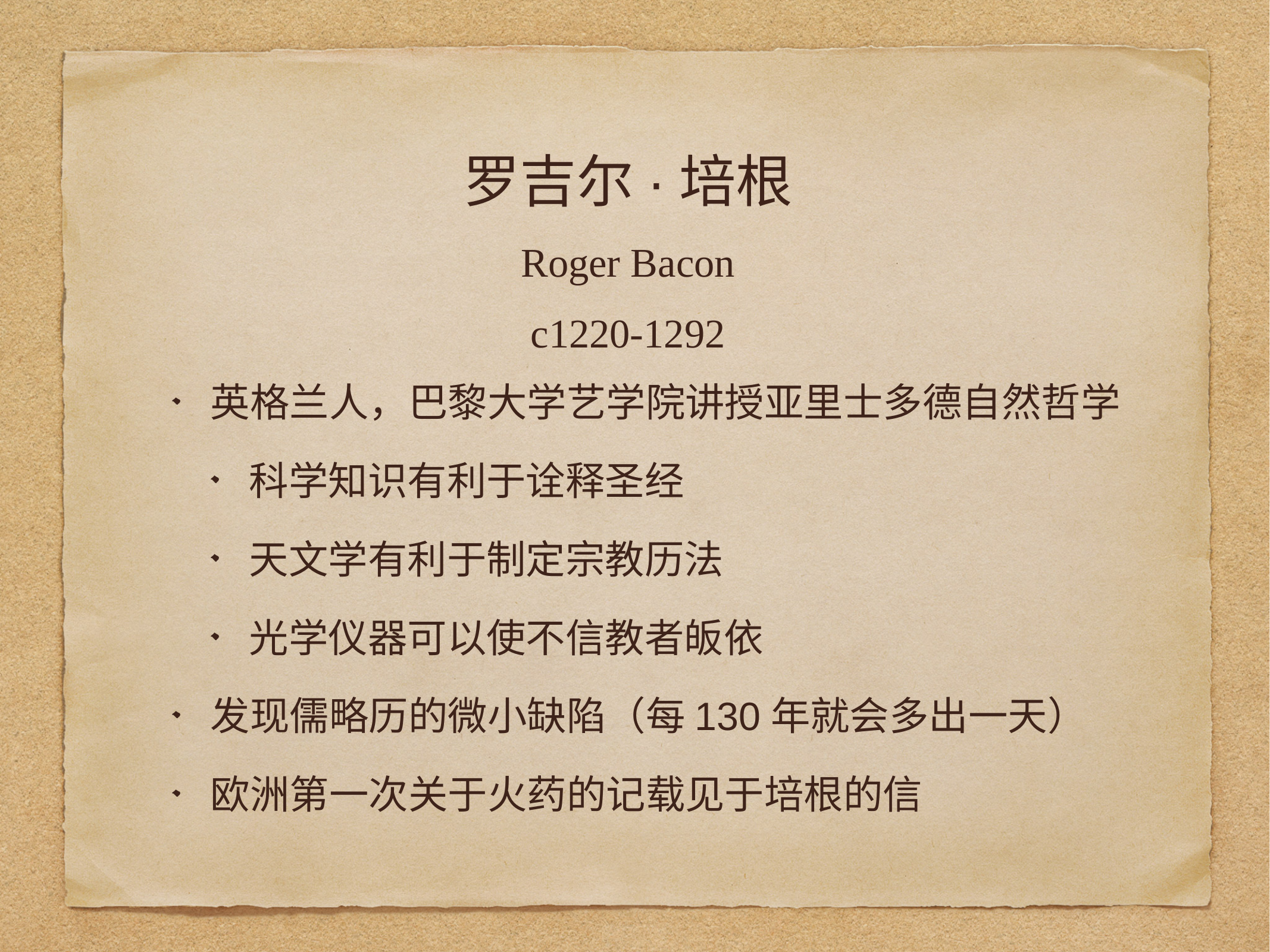

# 罗吉尔·培根
Roger Bacon
c1220-1292
英格兰人，巴黎大学艺学院讲授亚里士多德自然哲学
科学知识有利于诠释圣经
天文学有利于制定宗教历法
光学仪器可以使不信教者皈依
发现儒略历的微小缺陷（每130年就会多出一天）
欧洲第一次关于火药的记载见于培根的信